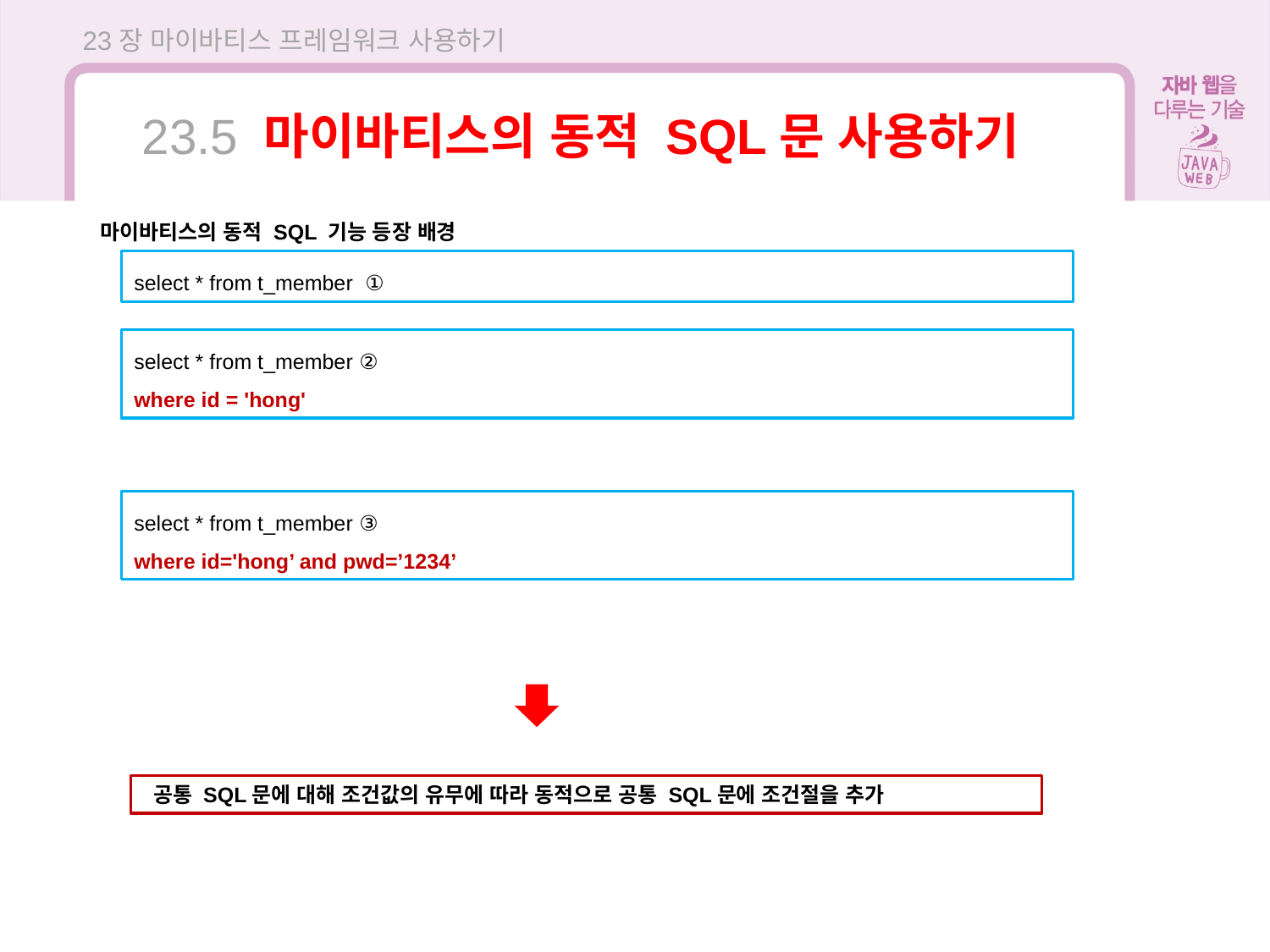

23장 마이바티스 프레임워크 사용하기
23.5 마이바티스의 동적 SQL문 사용하기
마이바티스의 동적 SQL 기능 등장 배경
select * from t_member  ①
select * from t_member ②
where id = 'hong'
select * from t_member ③
where id='hong’ and pwd=’1234’

 공통 SQL문에 대해 조건값의 유무에 따라 동적으로 공통 SQL문에 조건절을 추가